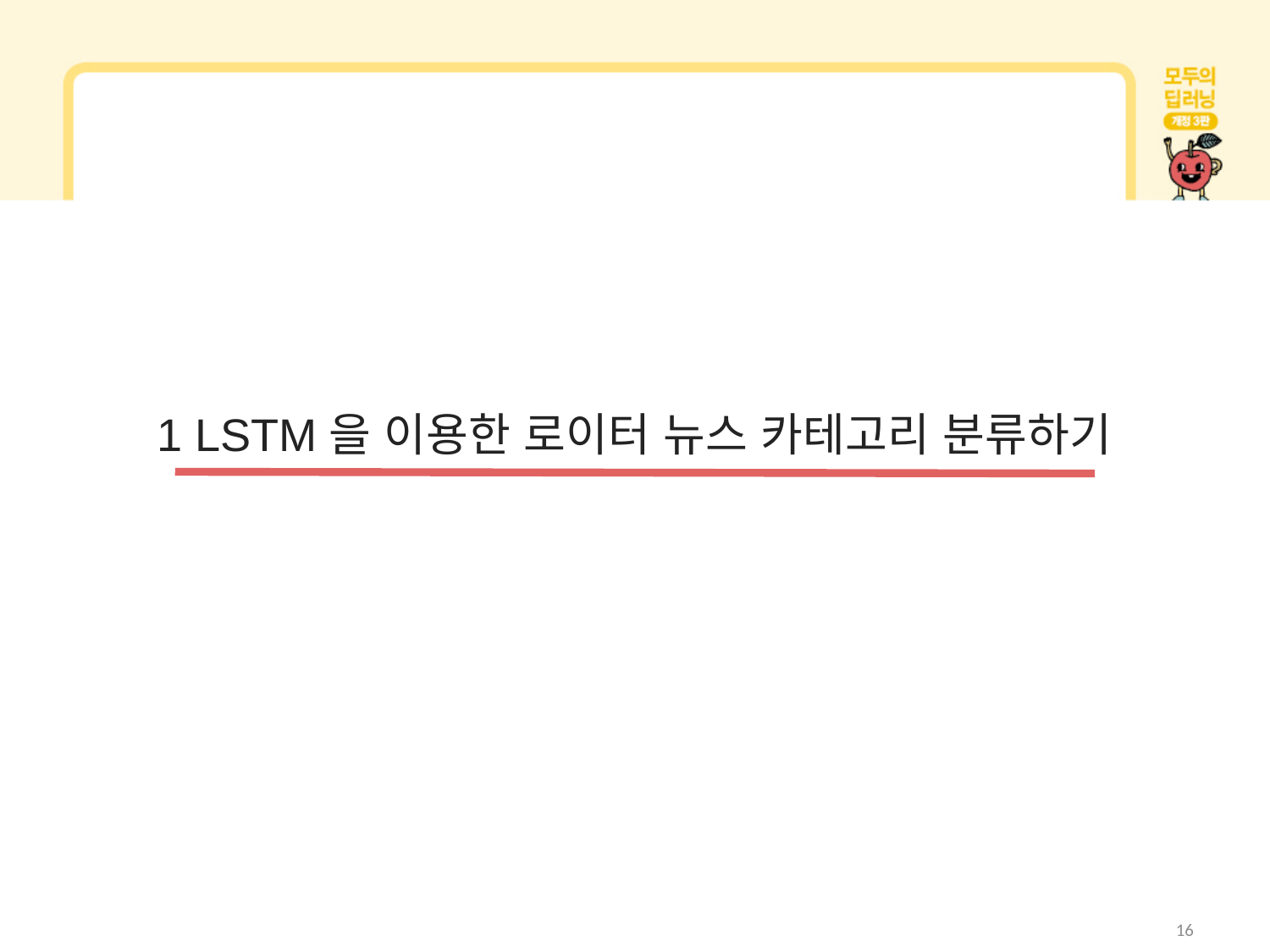

1 LSTM을 이용한 로이터 뉴스 카테고리 분류하기
16